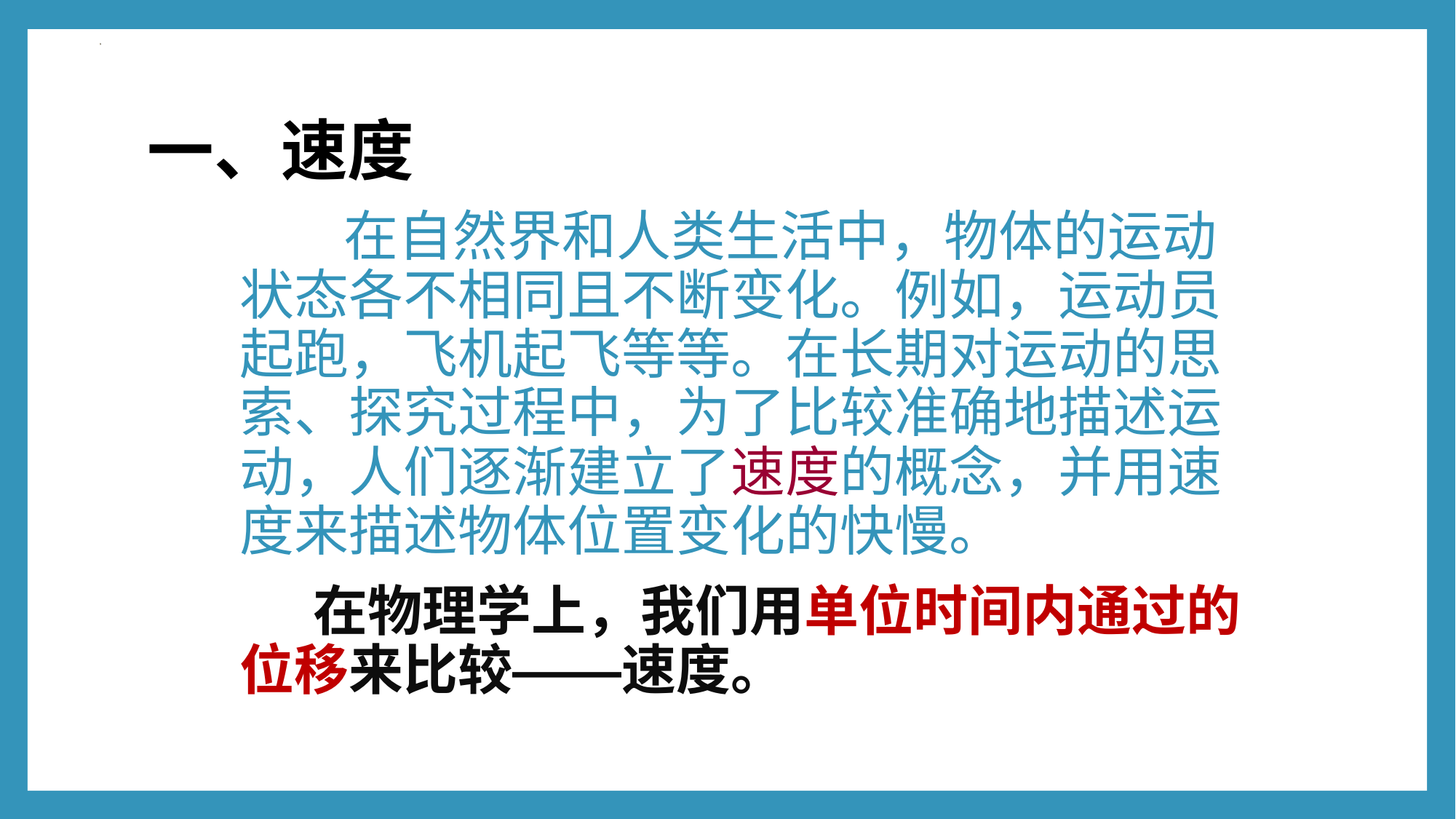

# 一、速度
      在自然界和人类生活中，物体的运动状态各不相同且不断变化。例如，运动员起跑，飞机起飞等等。在长期对运动的思索、探究过程中，为了比较准确地描述运动，人们逐渐建立了速度的概念，并用速度来描述物体位置变化的快慢。
    在物理学上，我们用单位时间内通过的位移来比较——速度。